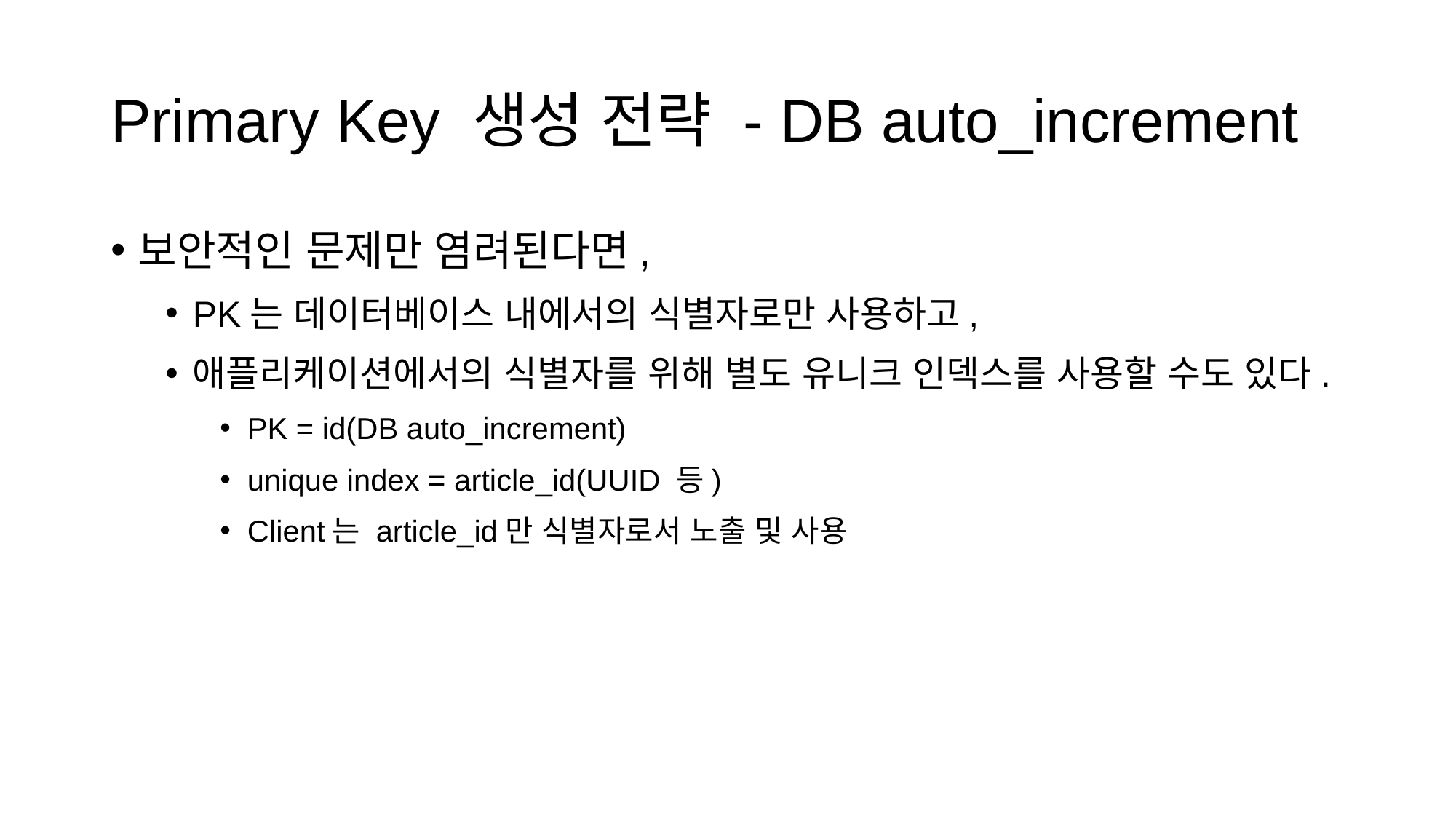

# Primary Key 생성 전략 - DB auto_increment
보안적인 문제만 염려된다면,
PK는 데이터베이스 내에서의 식별자로만 사용하고,
애플리케이션에서의 식별자를 위해 별도 유니크 인덱스를 사용할 수도 있다.
PK = id(DB auto_increment)
unique index = article_id(UUID 등)
Client는 article_id만 식별자로서 노출 및 사용